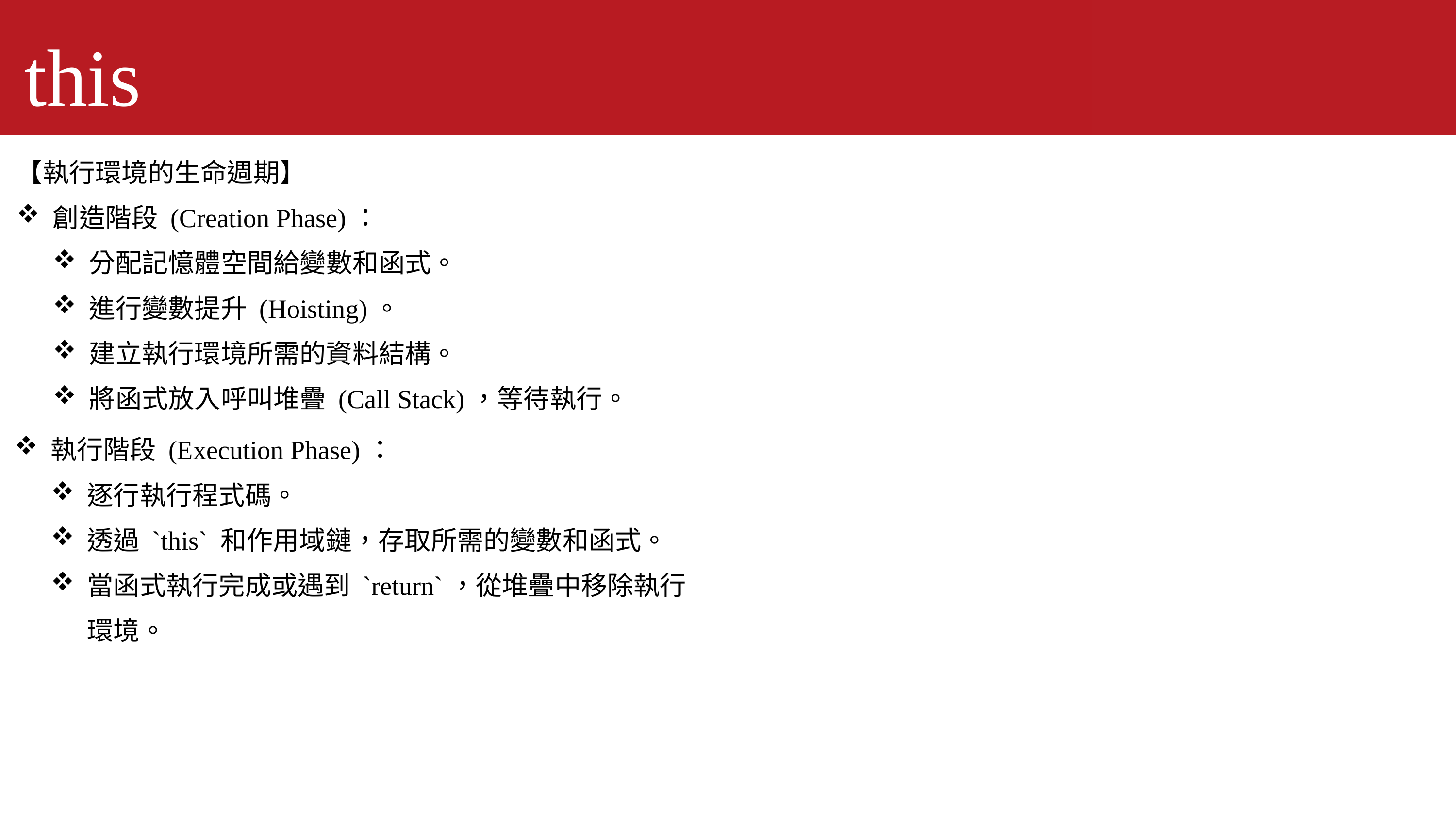

this
【執行環境的生命週期】
創造階段 (Creation Phase)：
分配記憶體空間給變數和函式。
進行變數提升 (Hoisting)。
建立執行環境所需的資料結構。
將函式放入呼叫堆疊 (Call Stack)，等待執行。

執行階段 (Execution Phase)：
逐行執行程式碼。
透過 `this` 和作用域鏈，存取所需的變數和函式。
當函式執行完成或遇到 `return`，從堆疊中移除執行環境。